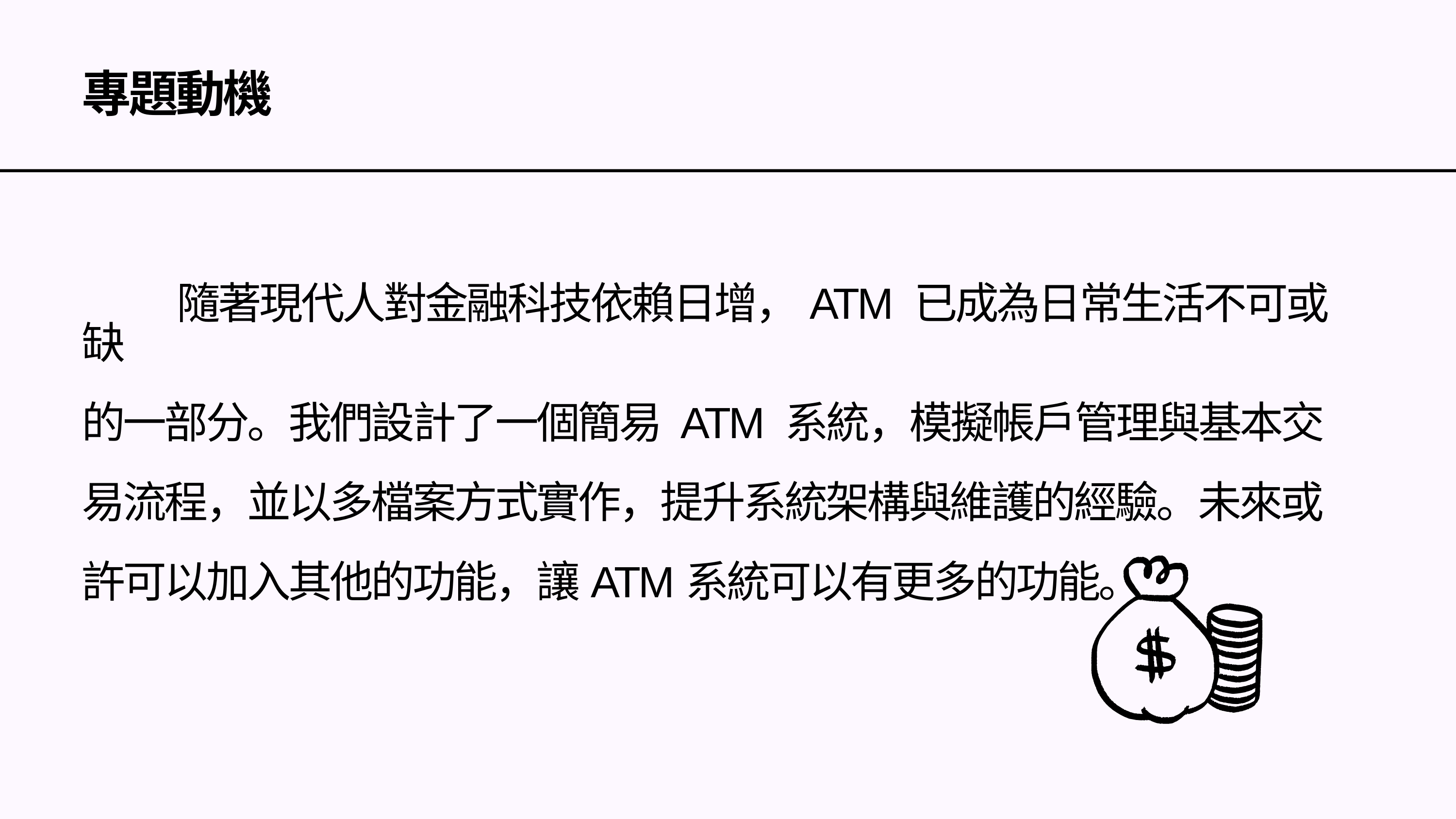

專題動機

           隨著現代人對金融科技依賴日增，ATM 已成為日常生活不可或缺

的一部分。我們設計了一個簡易 ATM 系統，模擬帳戶管理與基本交

易流程，並以多檔案方式實作，提升系統架構與維護的經驗。未來或

許可以加入其他的功能，讓ATM系統可以有更多的功能。